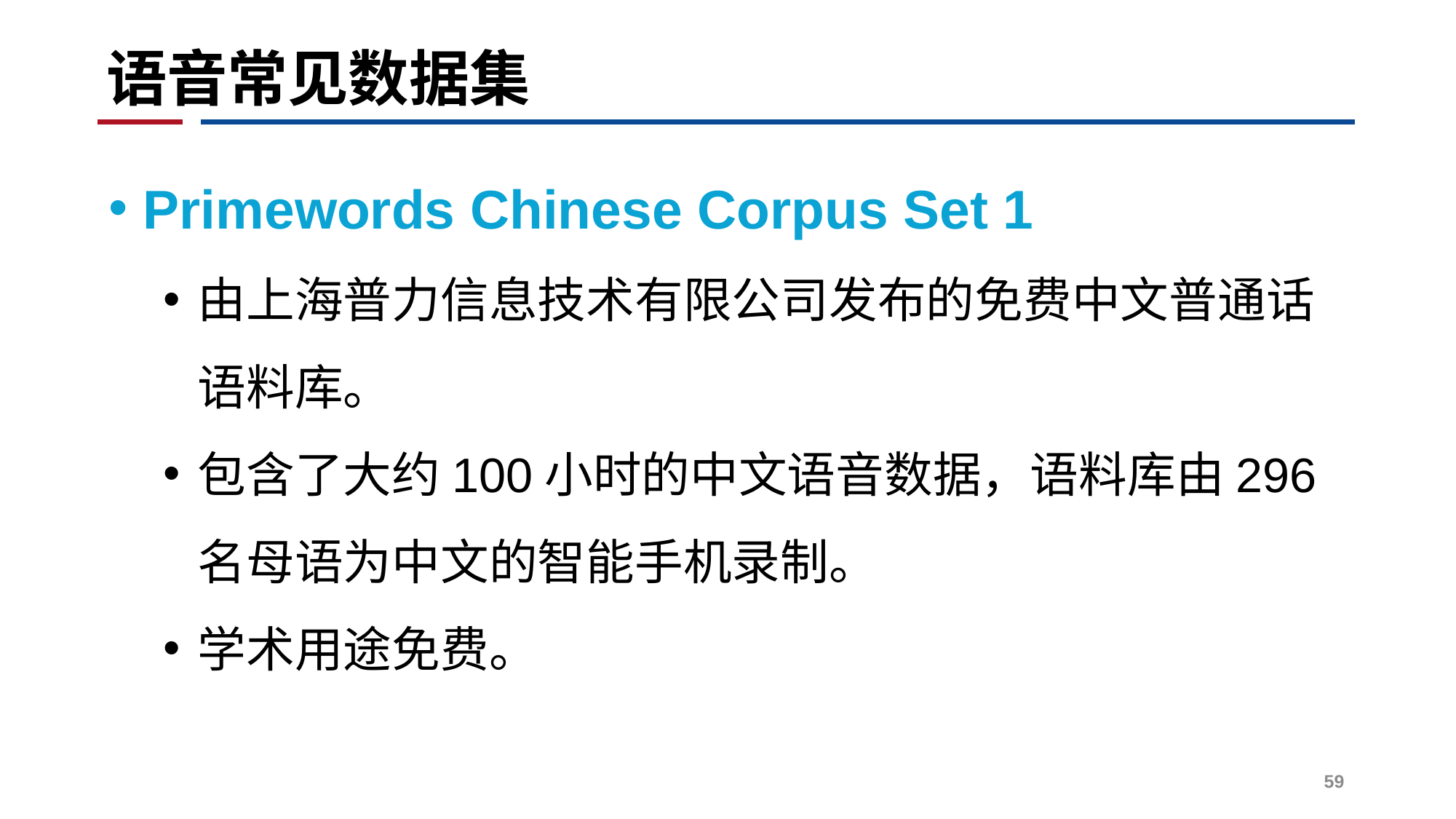

# 语音常见数据集
Primewords Chinese Corpus Set 1
由上海普力信息技术有限公司发布的免费中文普通话语料库。
包含了大约100小时的中文语音数据，语料库由296名母语为中文的智能手机录制。
学术用途免费。

59